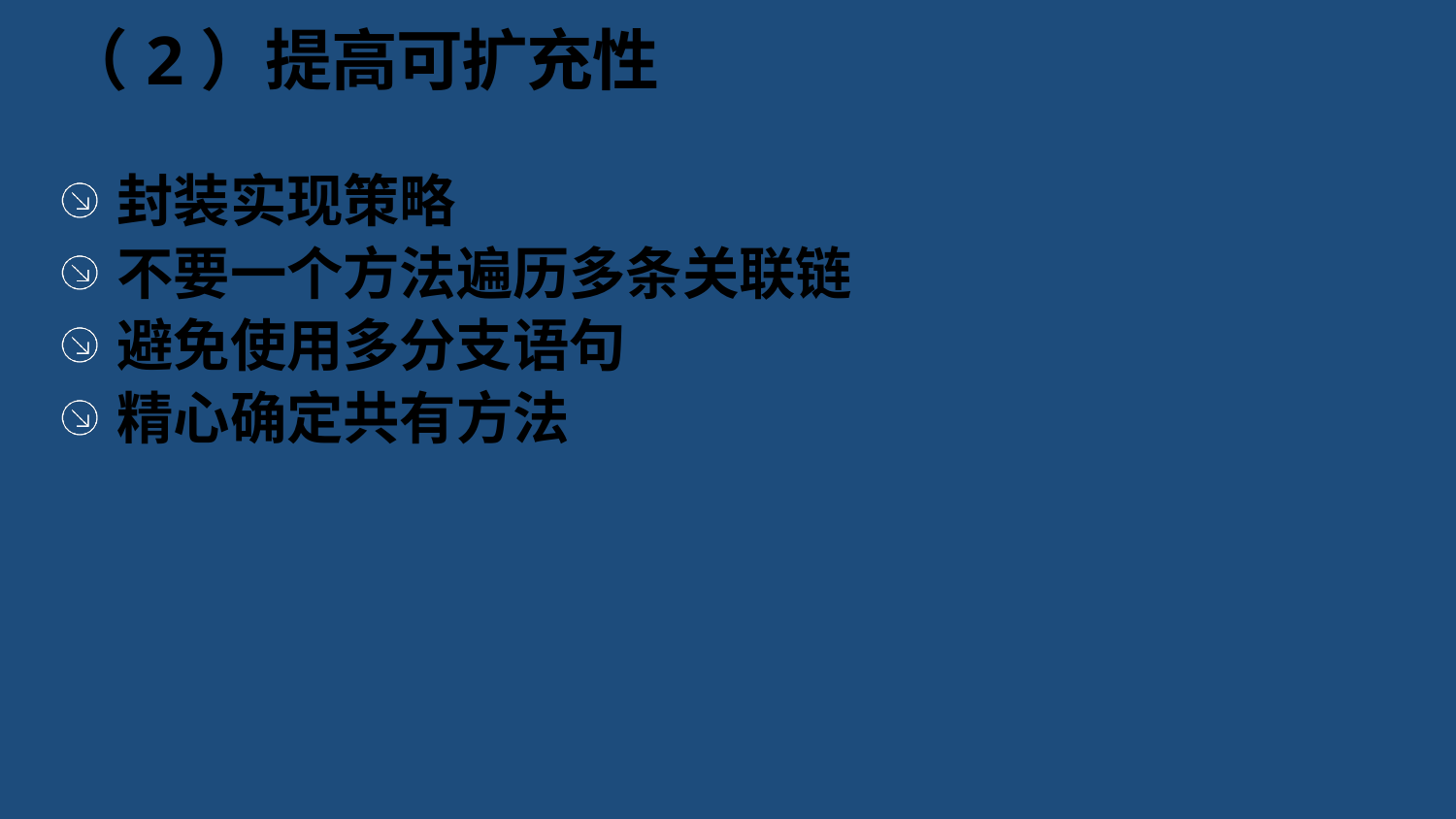

# （2）提高可扩充性
封装实现策略
不要一个方法遍历多条关联链
避免使用多分支语句
精心确定共有方法